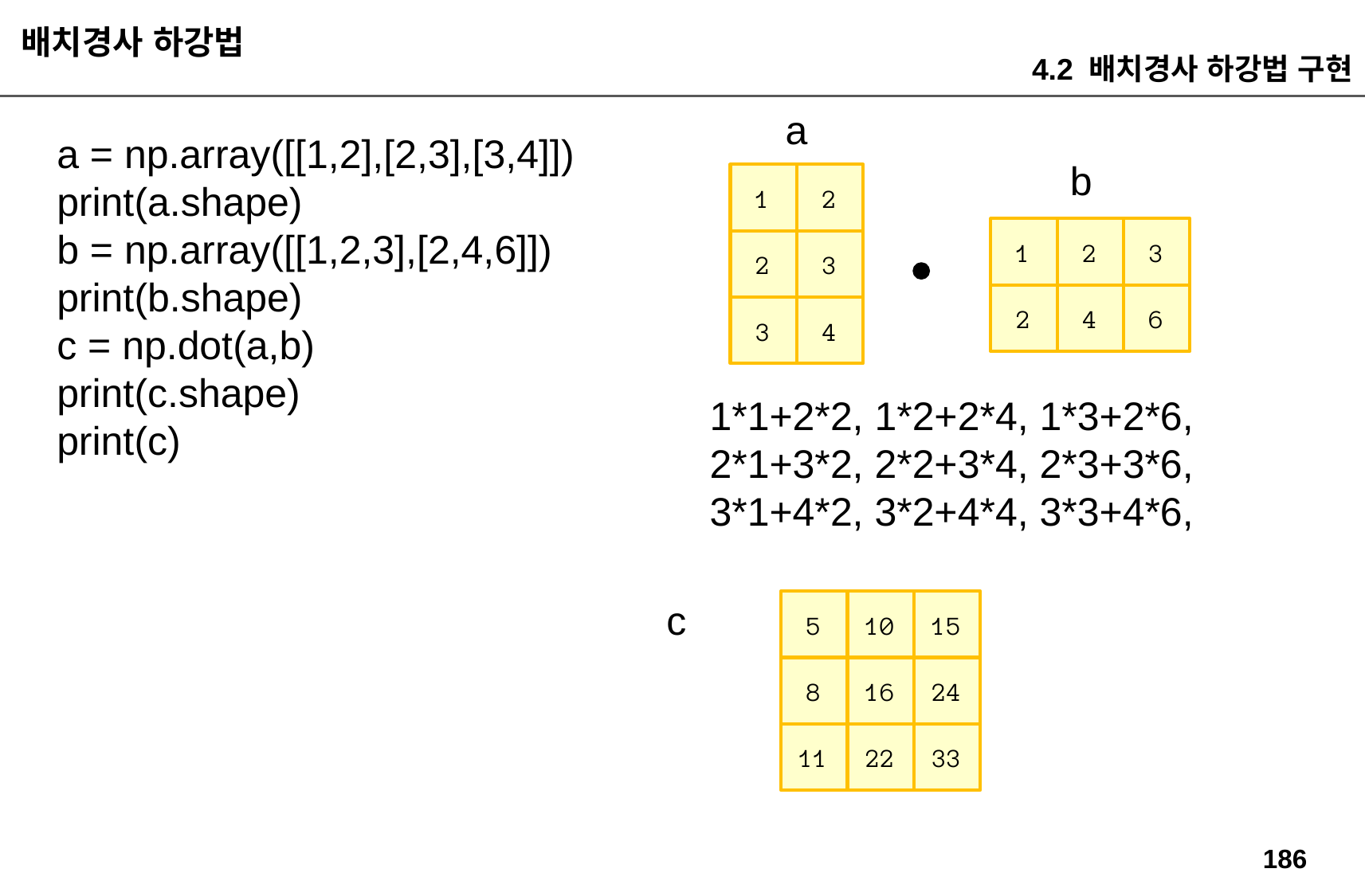

배치경사 하강법
4.2 배치경사 하강법 구현
a
a = np.array([[1,2],[2,3],[3,4]])
print(a.shape)
b = np.array([[1,2,3],[2,4,6]])
print(b.shape)
c = np.dot(a,b)
print(c.shape)
print(c)
b
1
2
1
2
3
2
3

2
4
6
3
4
1*1+2*2, 1*2+2*4, 1*3+2*6,
2*1+3*2, 2*2+3*4, 2*3+3*6,
3*1+4*2, 3*2+4*4, 3*3+4*6,
c
5
10
15
8
16
24
11
22
33